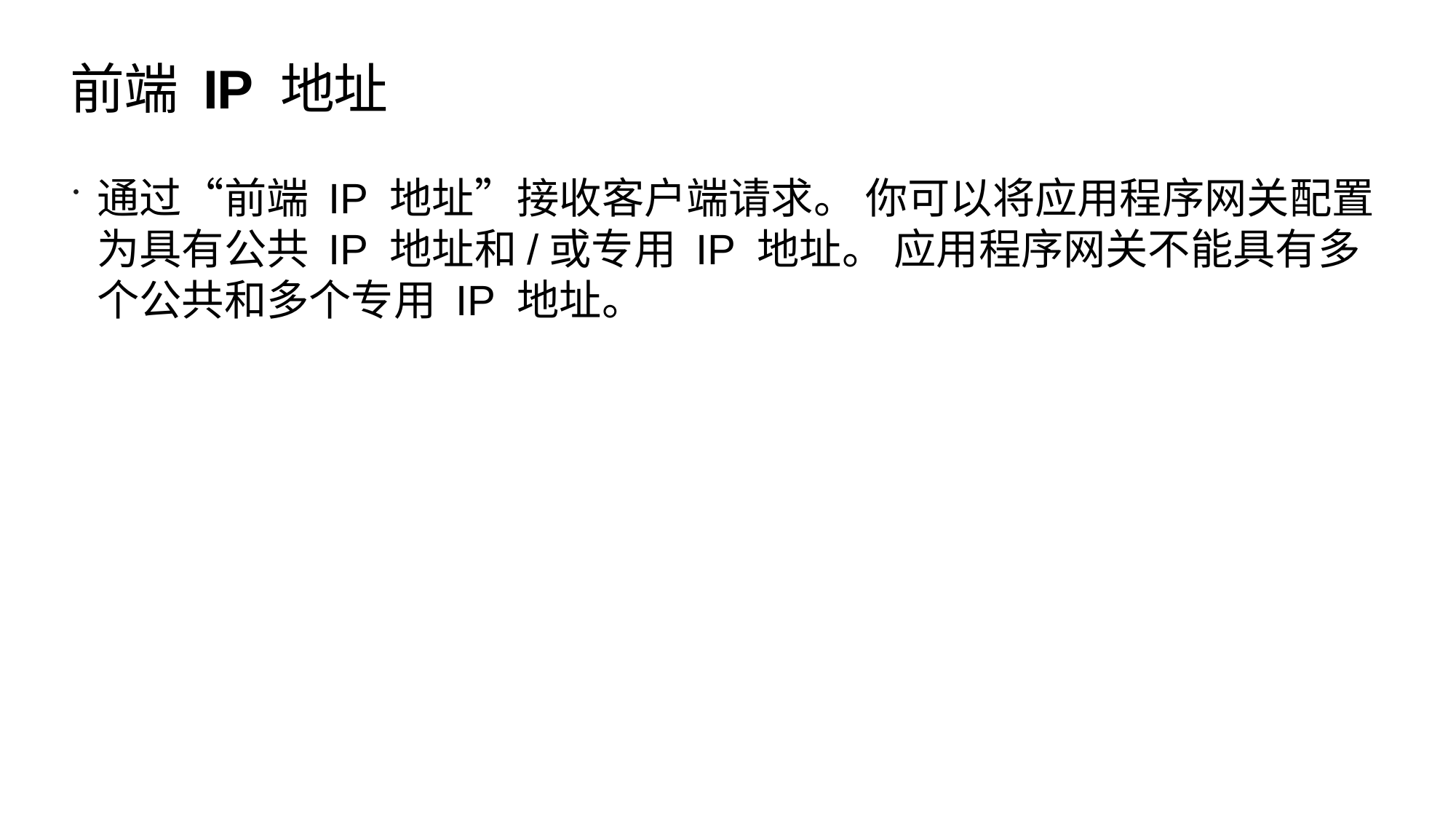

# 前端 IP 地址
通过“前端 IP 地址”接收客户端请求。 你可以将应用程序网关配置为具有公共 IP 地址和/或专用 IP 地址。 应用程序网关不能具有多个公共和多个专用 IP 地址。